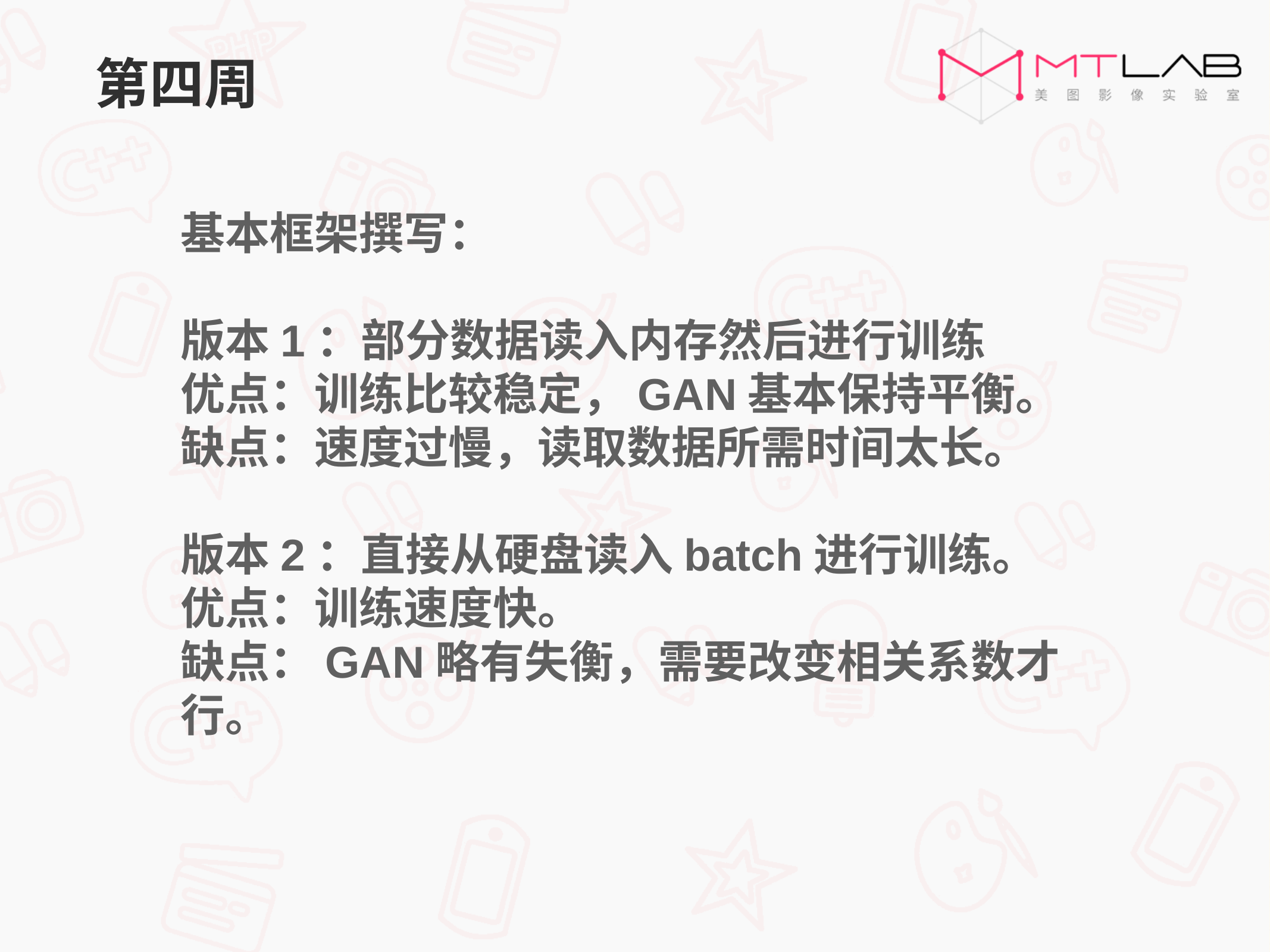

第四周

基本框架撰写：

版本1：部分数据读入内存然后进行训练
优点：训练比较稳定，GAN基本保持平衡。
缺点：速度过慢，读取数据所需时间太长。

版本2：直接从硬盘读入batch进行训练。
优点：训练速度快。
缺点：GAN略有失衡，需要改变相关系数才行。